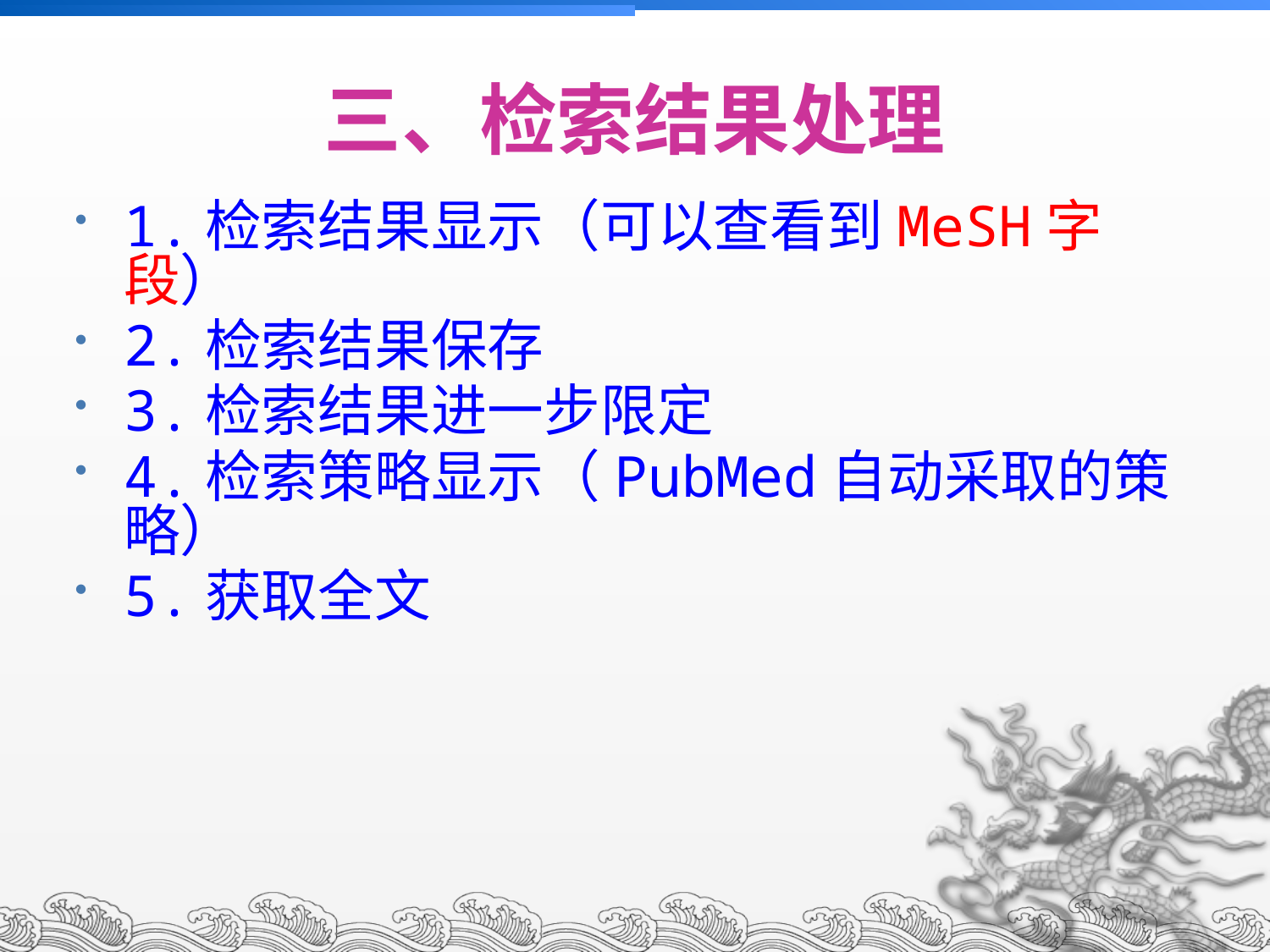

三、检索结果处理
1.检索结果显示（可以查看到MeSH字段）
2.检索结果保存
3.检索结果进一步限定
4.检索策略显示（PubMed自动采取的策略）
5.获取全文